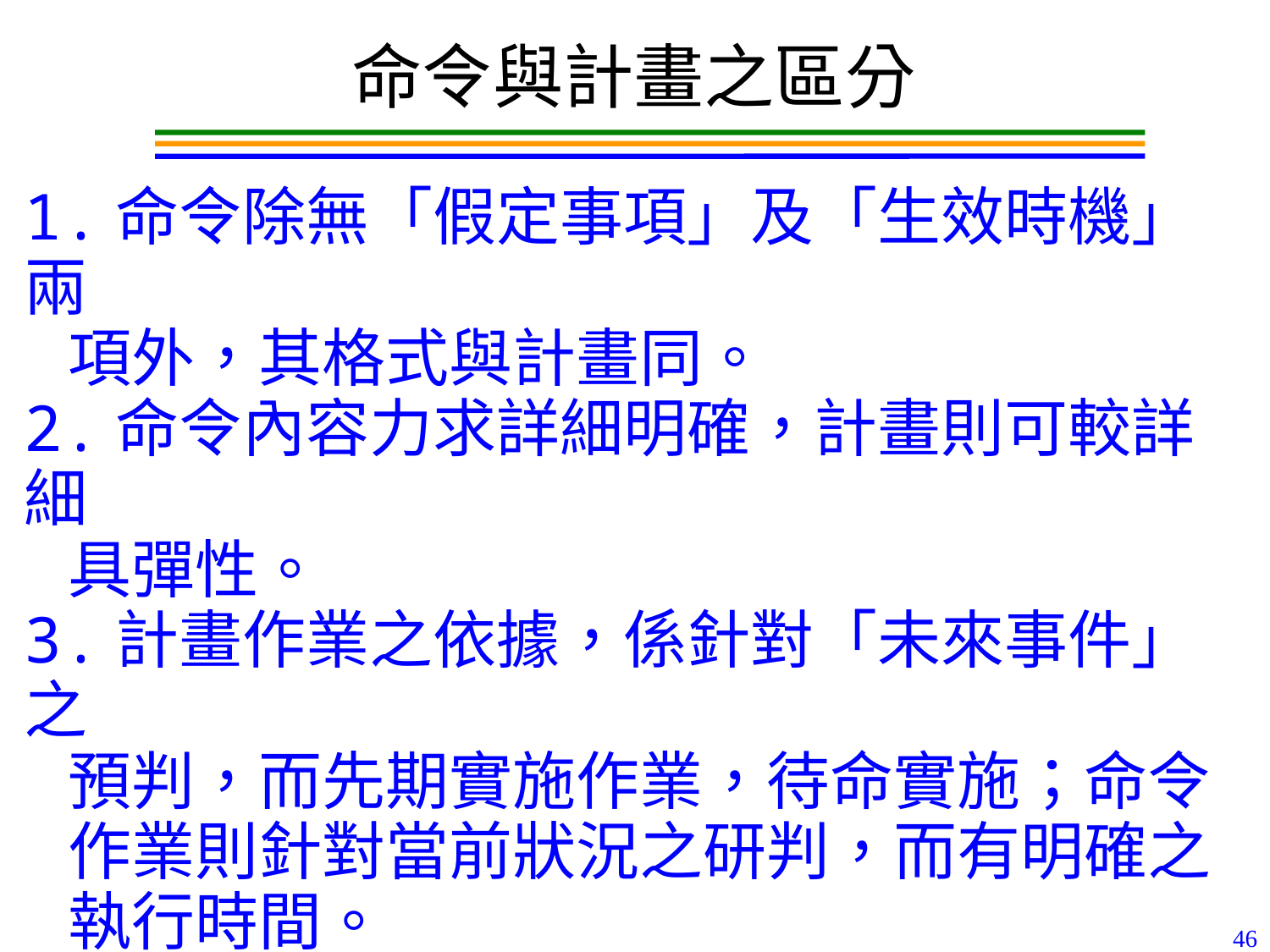

命令與計畫之區分
1.命令除無「假定事項」及「生效時機」兩
  項外，其格式與計畫同。
2.命令內容力求詳細明確，計畫則可較詳細
  具彈性。
3.計畫作業之依據，係針對「未來事件」之
  預判，而先期實施作業，待命實施；命令
  作業則針對當前狀況之研判，而有明確之
  執行時間。
4.命令必須適時下達，計畫則可依需要提前
  頒發。
46